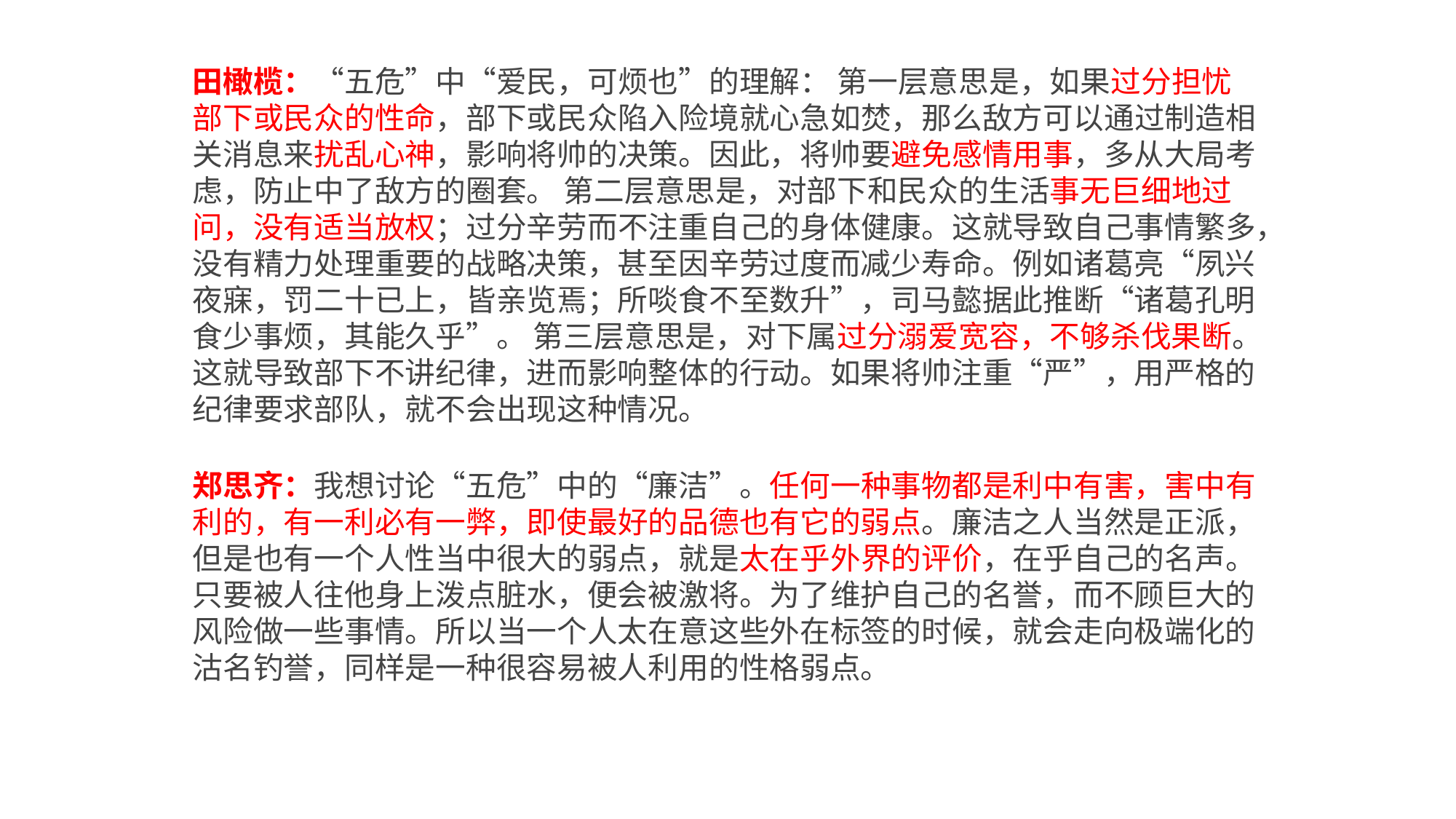

田橄榄：“五危”中“爱民，可烦也”的理解： 第一层意思是，如果过分担忧部下或民众的性命，部下或民众陷入险境就心急如焚，那么敌方可以通过制造相关消息来扰乱心神，影响将帅的决策。因此，将帅要避免感情用事，多从大局考虑，防止中了敌方的圈套。 第二层意思是，对部下和民众的生活事无巨细地过问，没有适当放权；过分辛劳而不注重自己的身体健康。这就导致自己事情繁多，没有精力处理重要的战略决策，甚至因辛劳过度而减少寿命。例如诸葛亮“夙兴夜寐，罚二十已上，皆亲览焉；所啖食不至数升”，司马懿据此推断“诸葛孔明食少事烦，其能久乎”。 第三层意思是，对下属过分溺爱宽容，不够杀伐果断。这就导致部下不讲纪律，进而影响整体的行动。如果将帅注重“严”，用严格的纪律要求部队，就不会出现这种情况。
郑思齐：我想讨论“五危”中的“廉洁”。任何一种事物都是利中有害，害中有利的，有一利必有一弊，即使最好的品德也有它的弱点。廉洁之人当然是正派，但是也有一个人性当中很大的弱点，就是太在乎外界的评价，在乎自己的名声。只要被人往他身上泼点脏水，便会被激将。为了维护自己的名誉，而不顾巨大的风险做一些事情。所以当一个人太在意这些外在标签的时候，就会走向极端化的沽名钓誉，同样是一种很容易被人利用的性格弱点。